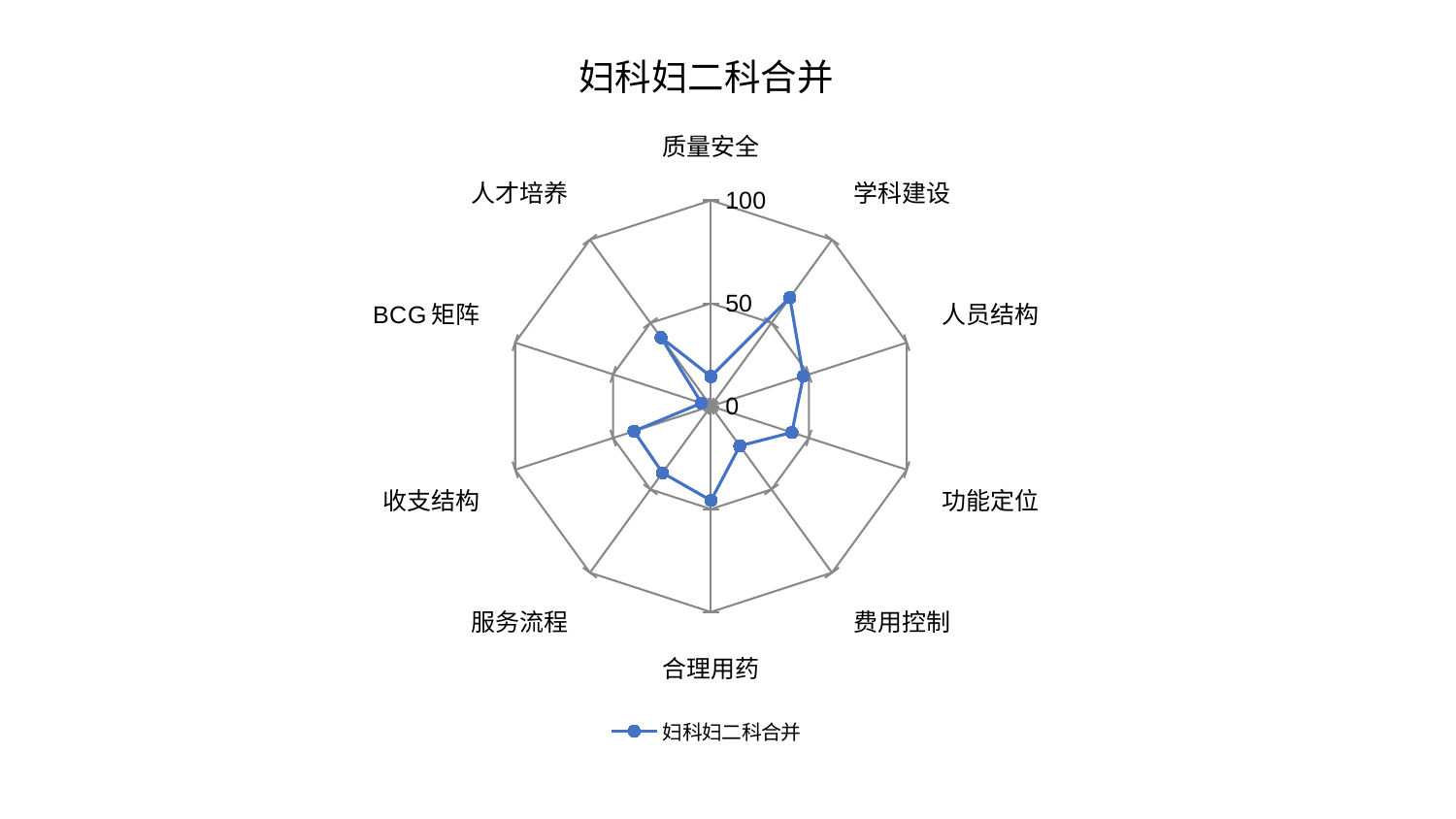

### Chart: 妇科妇二科合并

| Category | 妇科妇二科合并 |
|---|---|
| 质量安全 | 14.42602951782404 |
| 学科建设 | 65.17868956440775 |
| 人员结构 | 47.18012426188878 |
| 功能定位 | 41.34046897646446 |
| 费用控制 | 23.83019298435573 |
| 合理用药 | 45.82915578066804 |
| 服务流程 | 40.04490653544548 |
| 收支结构 | 39.328907116078966 |
| BCG矩阵 | 4.857979615126781 |
| 人才培养 | 41.22739963305779 |
94